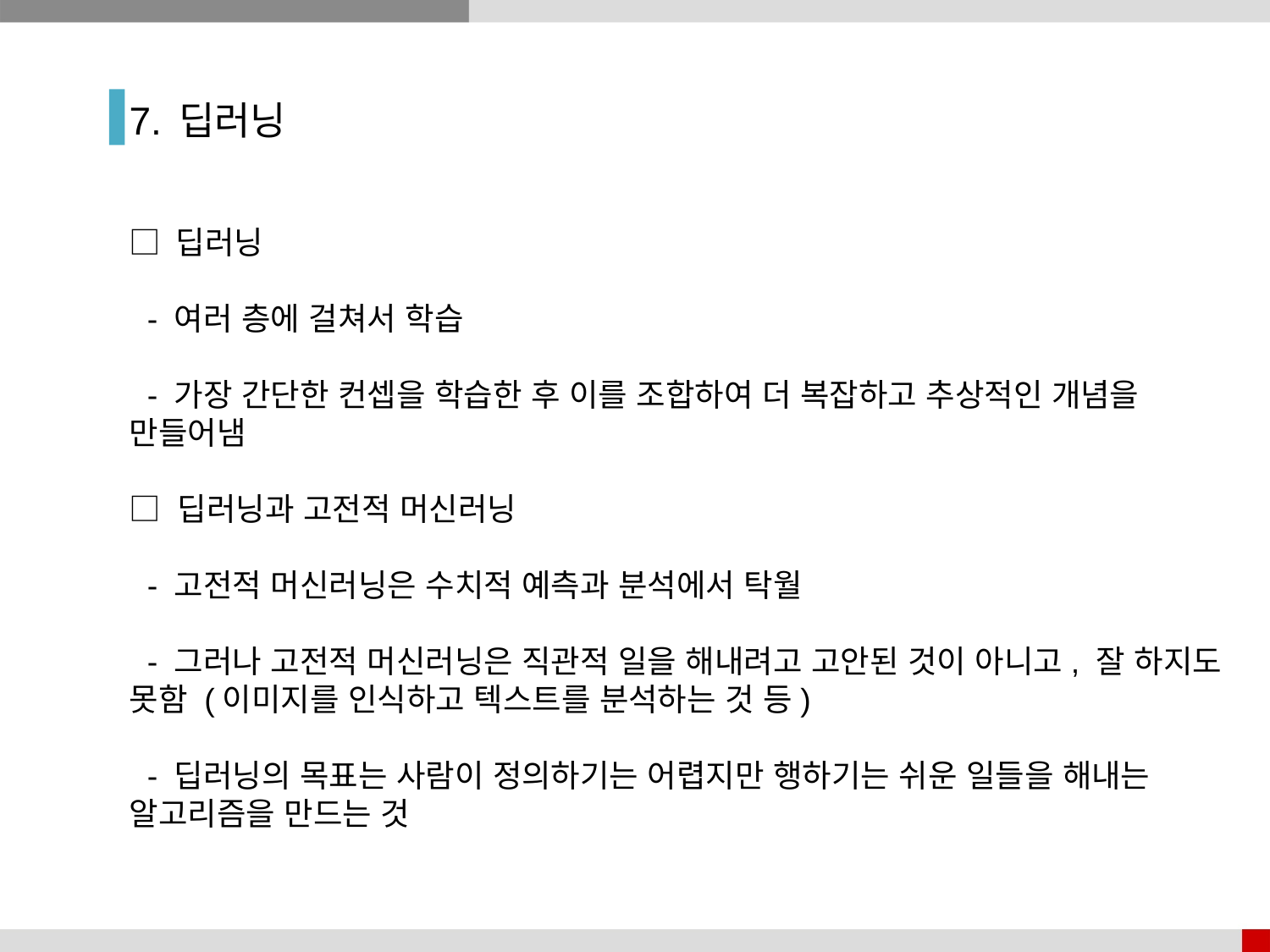

7. 딥러닝

□ 딥러닝

  - 여러 층에 걸쳐서 학습

  - 가장 간단한 컨셉을 학습한 후 이를 조합하여 더 복잡하고 추상적인 개념을 만들어냄

□ 딥러닝과 고전적 머신러닝

  - 고전적 머신러닝은 수치적 예측과 분석에서 탁월

  - 그러나 고전적 머신러닝은 직관적 일을 해내려고 고안된 것이 아니고, 잘 하지도 못함 (이미지를 인식하고 텍스트를 분석하는 것 등)

  - 딥러닝의 목표는 사람이 정의하기는 어렵지만 행하기는 쉬운 일들을 해내는 알고리즘을 만드는 것